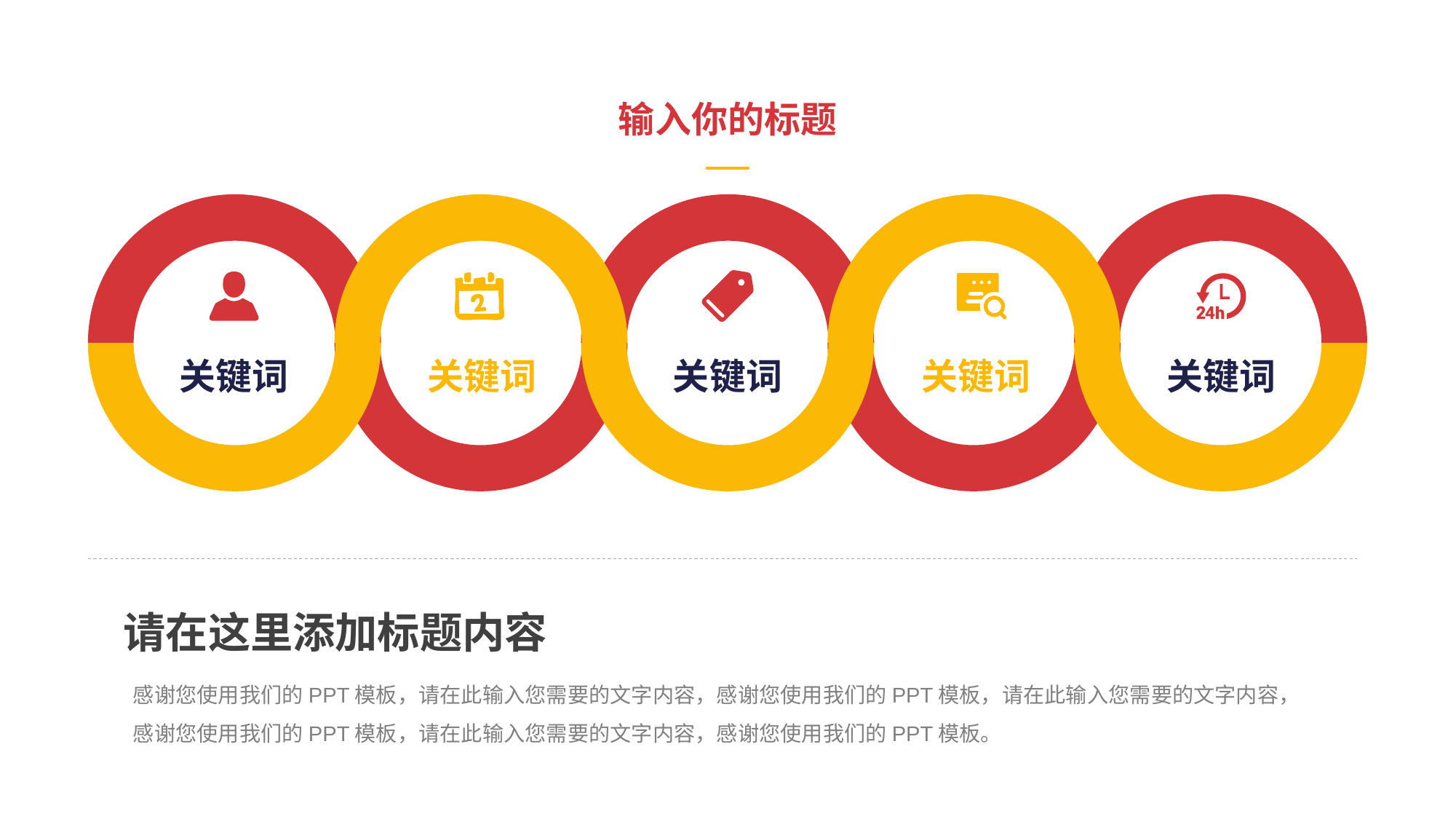

输入你的标题

关键词
关键词
关键词
关键词
关键词
请在这里添加标题内容
感谢您使用我们的PPT模板，请在此输入您需要的文字内容，感谢您使用我们的PPT模板，请在此输入您需要的文字内容，感谢您使用我们的PPT模板，请在此输入您需要的文字内容，感谢您使用我们的PPT模板。